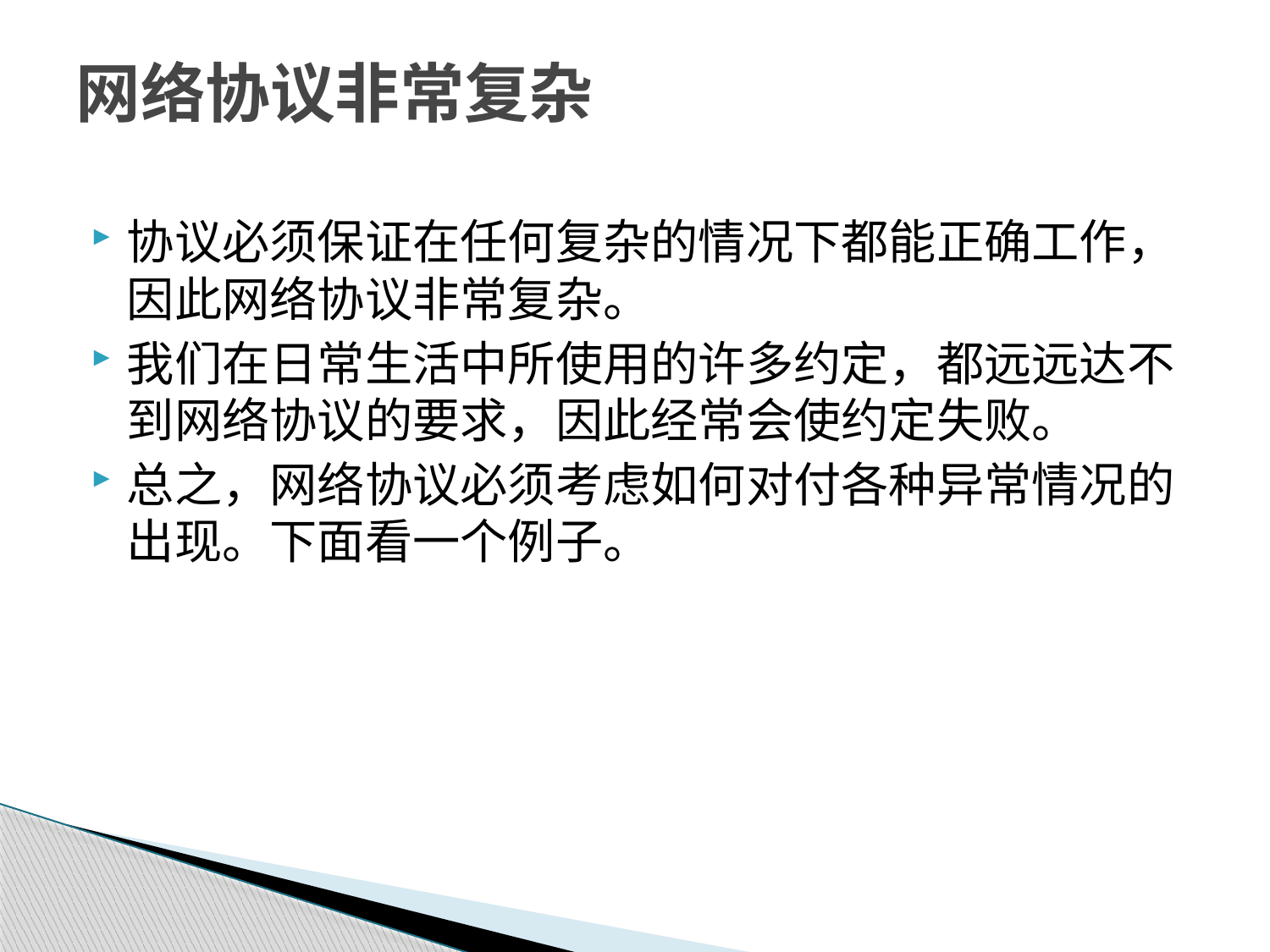

# 网络协议非常复杂
协议必须保证在任何复杂的情况下都能正确工作，因此网络协议非常复杂。
我们在日常生活中所使用的许多约定，都远远达不到网络协议的要求，因此经常会使约定失败。
总之，网络协议必须考虑如何对付各种异常情况的出现。下面看一个例子。